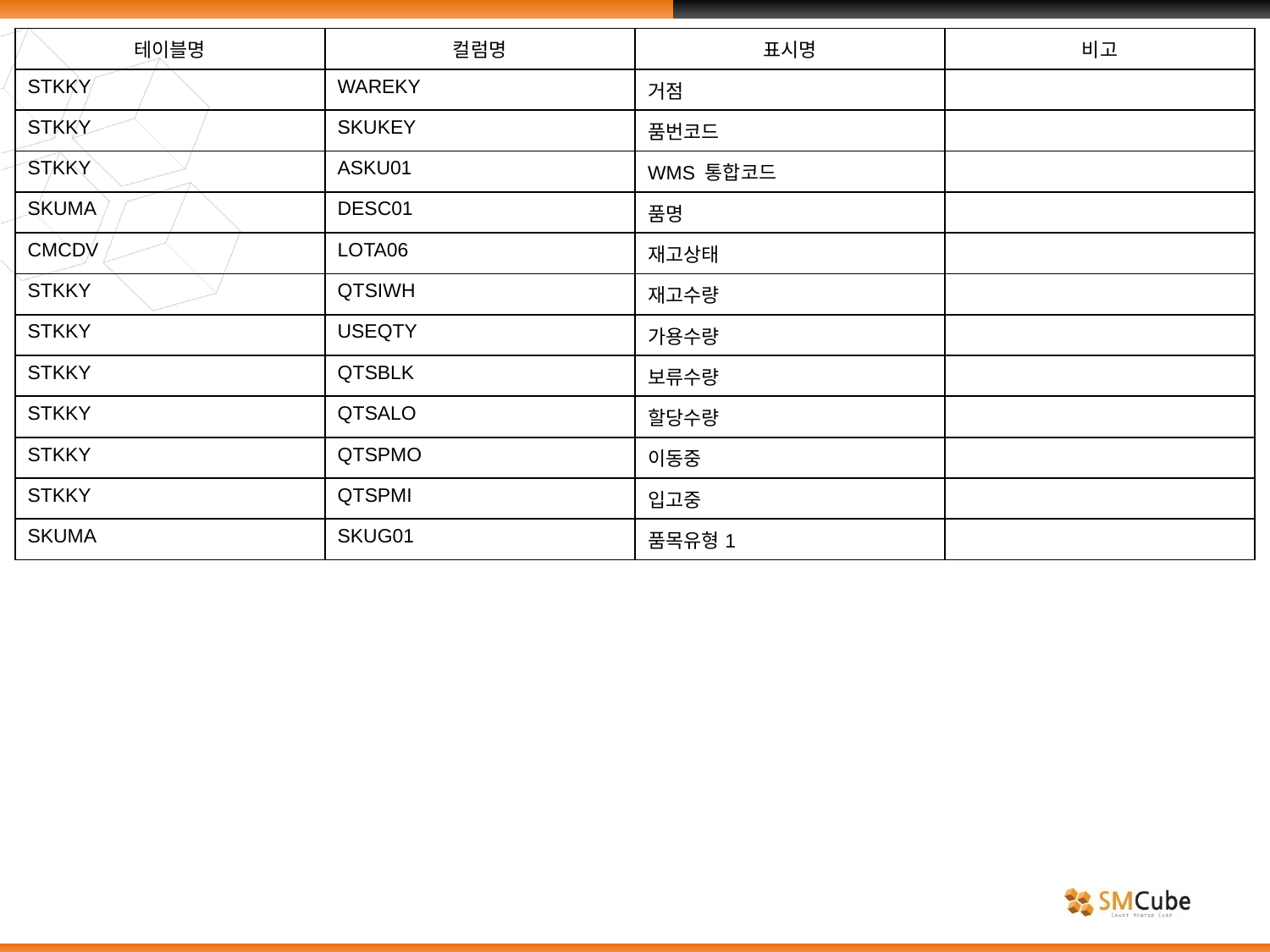

| 테이블명 | 컬럼명 | 표시명 | 비고 |
| --- | --- | --- | --- |
| STKKY | WAREKY | 거점 |  |
| STKKY | SKUKEY | 품번코드 |  |
| STKKY | ASKU01 | WMS 통합코드 |  |
| SKUMA | DESC01 | 품명 |  |
| CMCDV | LOTA06 | 재고상태 |  |
| STKKY | QTSIWH | 재고수량 |  |
| STKKY | USEQTY | 가용수량 |  |
| STKKY | QTSBLK | 보류수량 |  |
| STKKY | QTSALO | 할당수량 |  |
| STKKY | QTSPMO | 이동중 |  |
| STKKY | QTSPMI | 입고중 |  |
| SKUMA | SKUG01 | 품목유형1 |  |